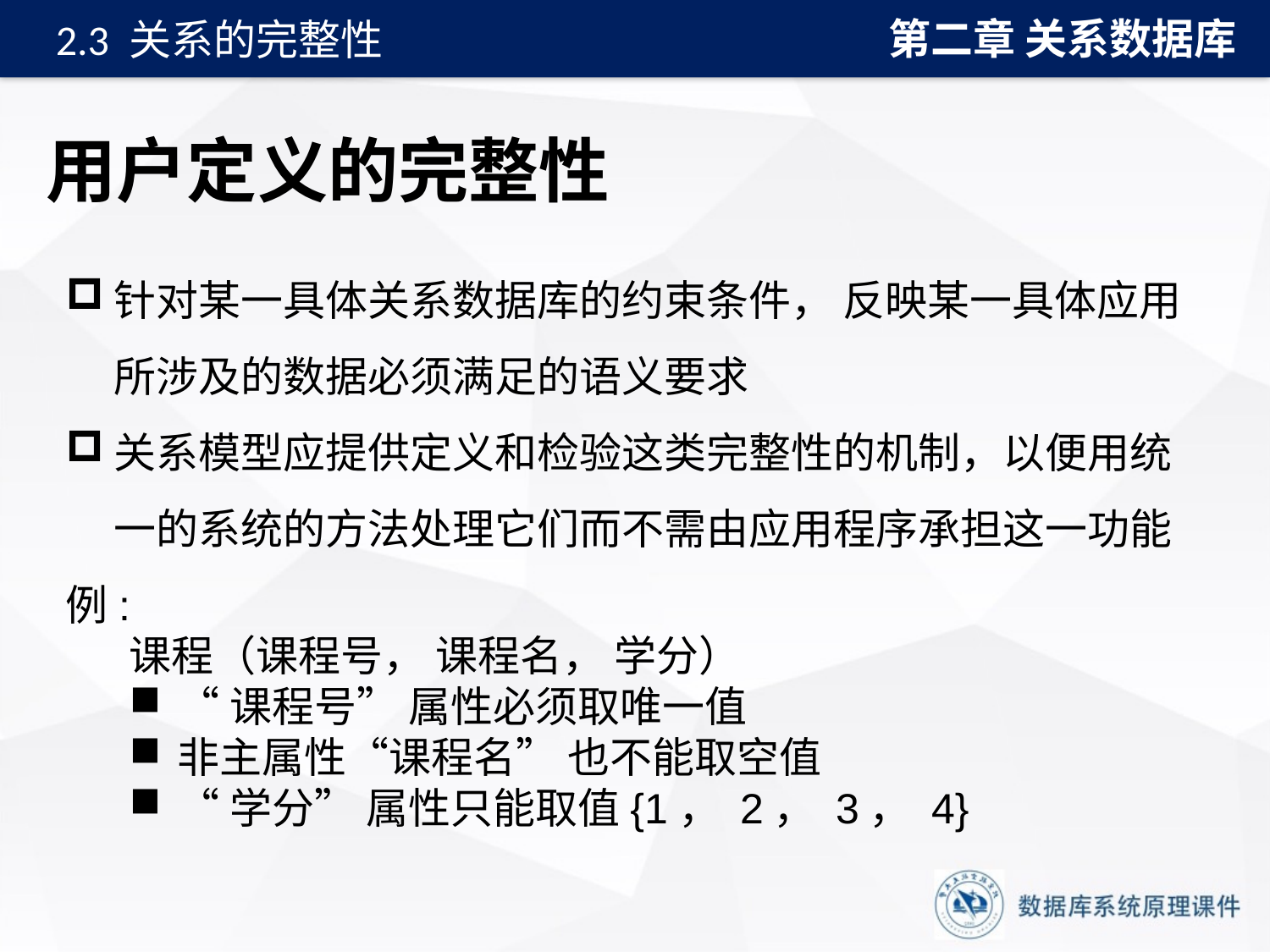

第二章 关系数据库
2.3 关系的完整性
# 用户定义的完整性
针对某一具体关系数据库的约束条件， 反映某一具体应用所涉及的数据必须满足的语义要求
关系模型应提供定义和检验这类完整性的机制，以便用统一的系统的方法处理它们而不需由应用程序承担这一功能
例:
课程（课程号， 课程名， 学分）
“课程号” 属性必须取唯一值
非主属性“课程名” 也不能取空值
“学分” 属性只能取值{1， 2， 3， 4}